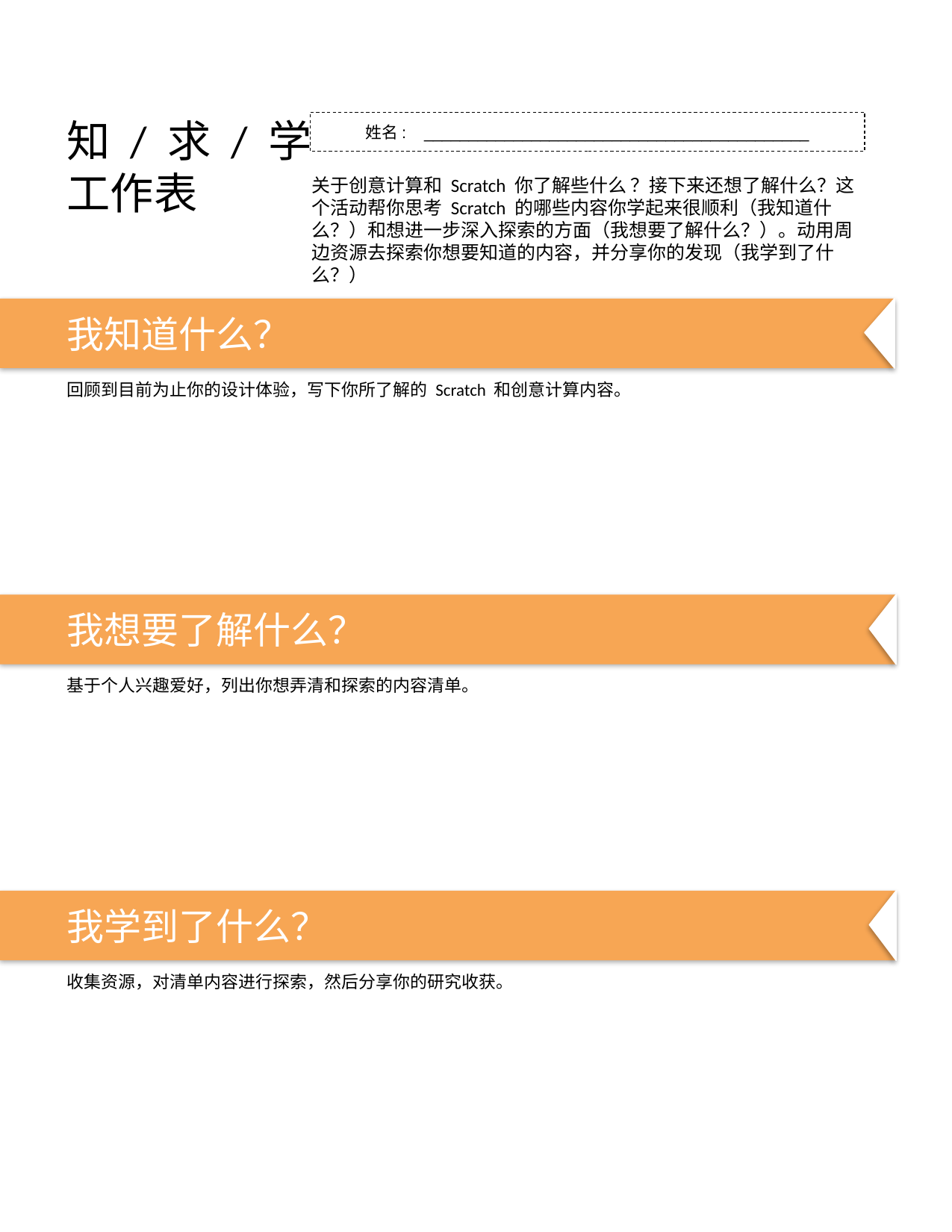

知 / 求 / 学
工作表
姓名:    ___________________________________________
关于创意计算和 Scratch 你了解些什么 ？接下来还想了解什么？这个活动帮你思考 Scratch 的哪些内容你学起来很顺利（我知道什么？）和想进一步深入探索的方面（我想要了解什么？）。动用周边资源去探索你想要知道的内容，并分享你的发现（我学到了什么？）

我知道什么？

回顾到目前为止你的设计体验，写下你所了解的 Scratch 和创意计算内容。

我想要了解什么？
基于个人兴趣爱好，列出你想弄清和探索的内容清单。

我学到了什么？
TIPS & TRICKS
收集资源，对清单内容进行探索，然后分享你的研究收获。